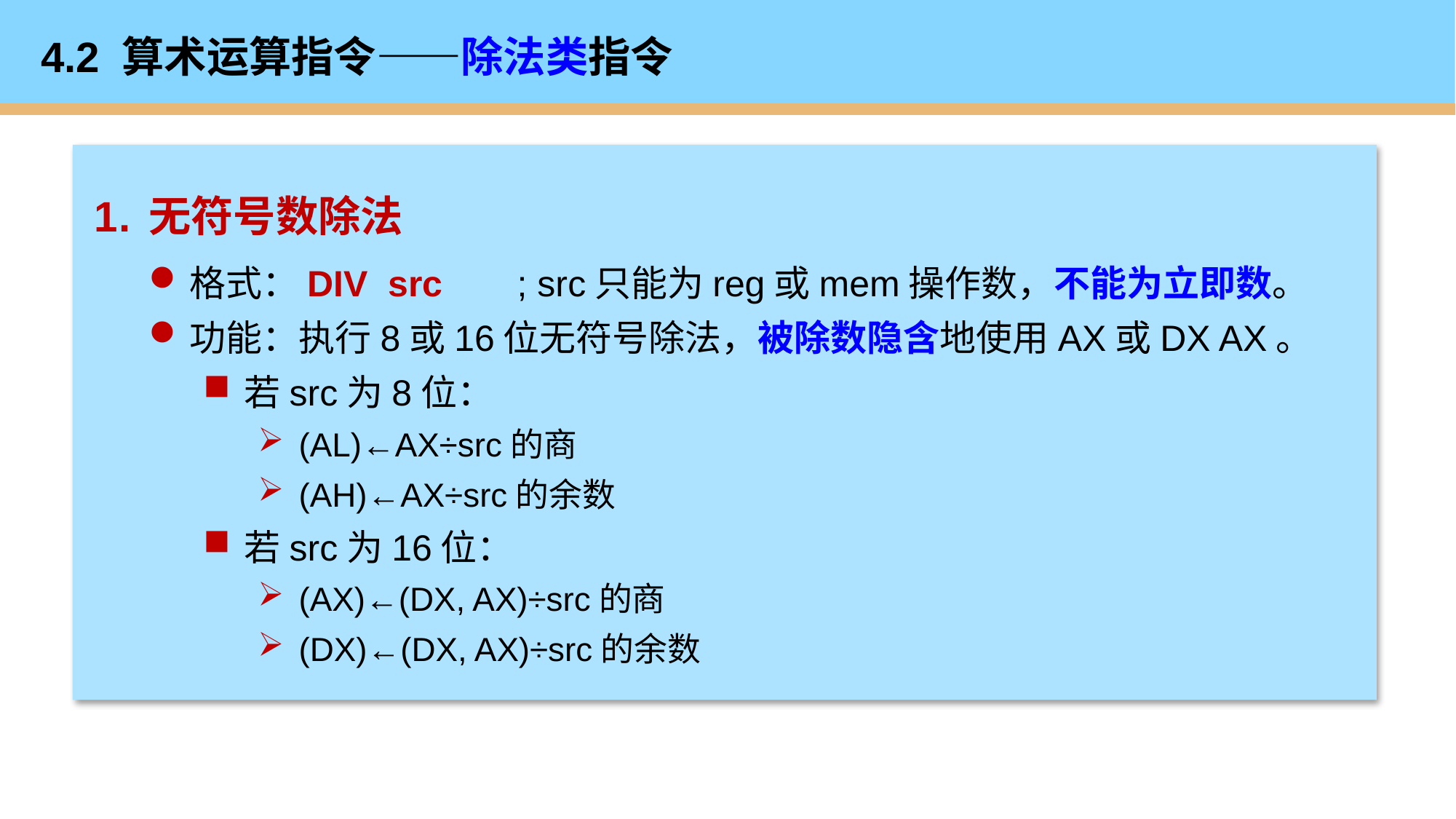

# 4.2 算术运算指令——除法类指令
无符号数除法
格式：DIV  src	; src只能为reg或mem操作数，不能为立即数。
功能：执行8或16位无符号除法，被除数隐含地使用AX或DX AX。
若src为8位：
(AL)←AX÷src的商
(AH)←AX÷src的余数
若src为16位：
(AX)←(DX, AX)÷src的商
(DX)←(DX, AX)÷src的余数
84